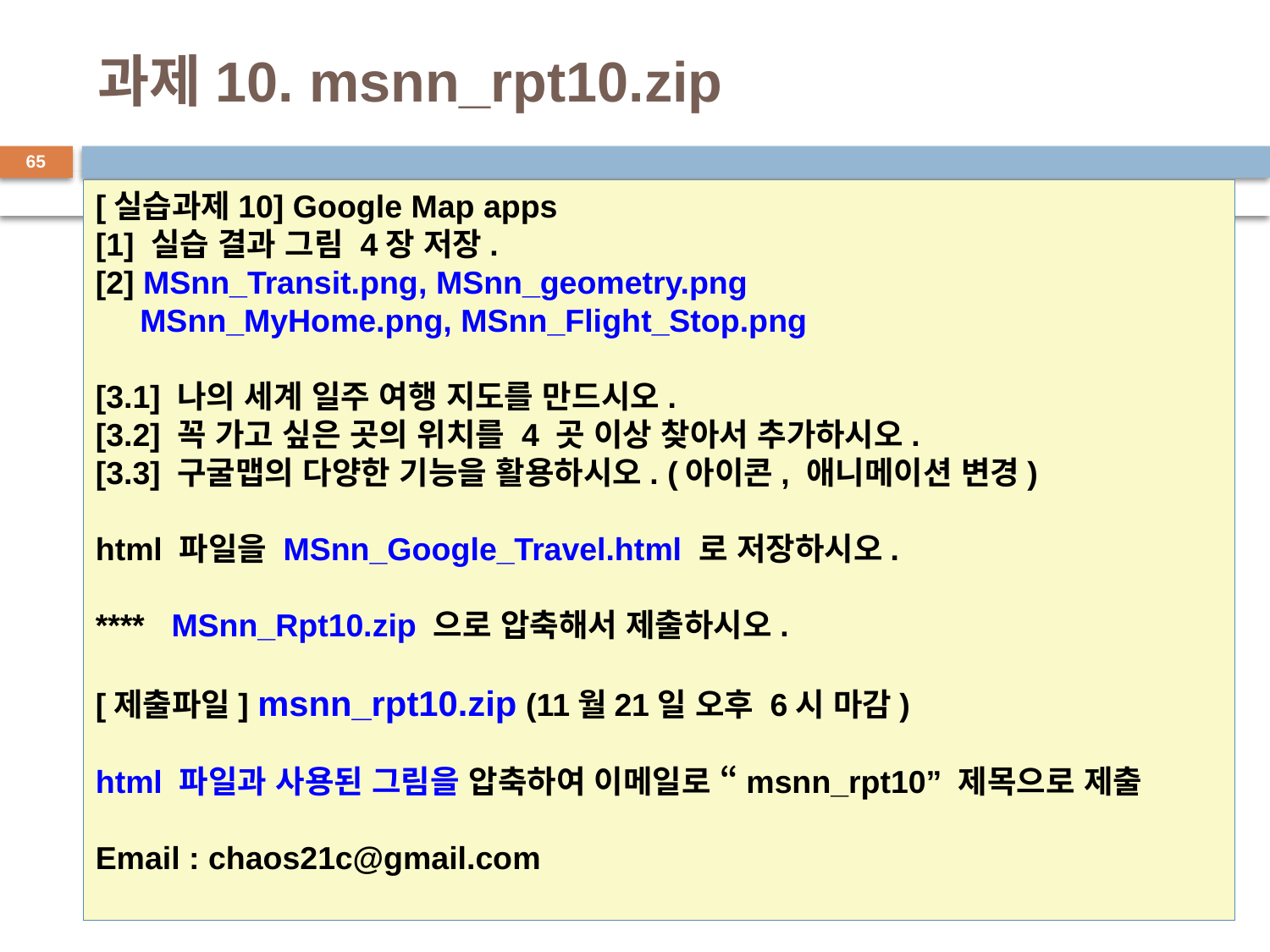

# 과제10. msnn_rpt10.zip
65
[실습과제10] Google Map apps
[1] 실습 결과 그림 4장 저장.
[2] MSnn_Transit.png, MSnn_geometry.png
     MSnn_MyHome.png, MSnn_Flight_Stop.png

[3.1] 나의 세계 일주 여행 지도를 만드시오.
[3.2] 꼭 가고 싶은 곳의 위치를 4 곳 이상 찾아서 추가하시오.
[3.3] 구굴맵의 다양한 기능을 활용하시오. (아이콘, 애니메이션 변경)

html 파일을 MSnn_Google_Travel.html 로 저장하시오.

****   MSnn_Rpt10.zip 으로 압축해서 제출하시오.

[제출파일] msnn_rpt10.zip (11월21일 오후 6시 마감)

html 파일과 사용된 그림을 압축하여 이메일로 “msnn_rpt10” 제목으로 제출

Email : chaos21c@gmail.com